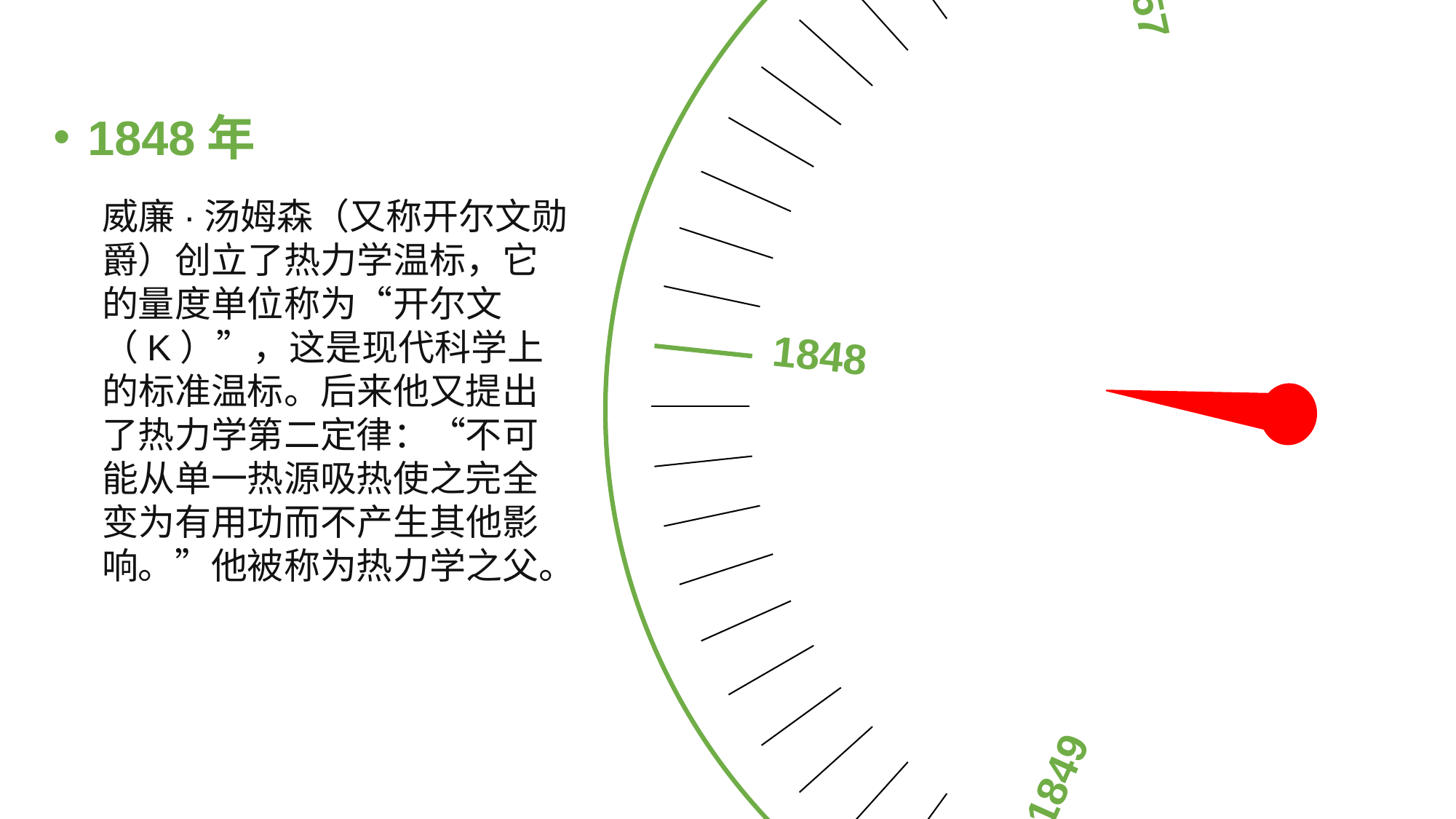

1848
1857
1849
1854
1850
1848年
威廉·汤姆森（又称开尔文勋爵）创立了热力学温标，它的量度单位称为“开尔文（K）”，这是现代科学上的标准温标。后来他又提出了热力学第二定律：“不可能从单一热源吸热使之完全变为有用功而不产生其他影响。”他被称为热力学之父。